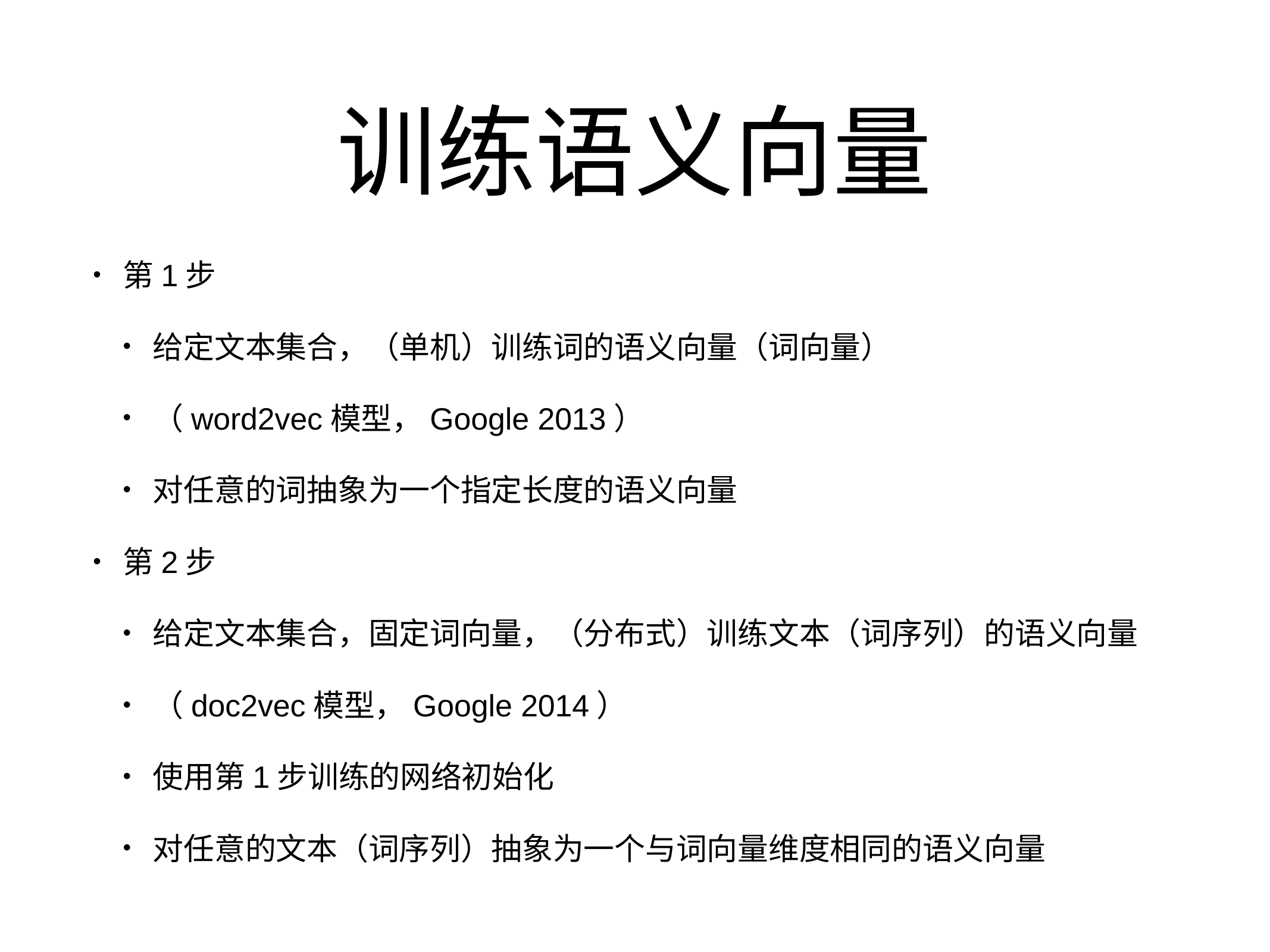

15C26E84FDFAEC9C1EDC4254067520DAC322E3F8302F2A458CF4E80F365ADE55AD46478A99DF8BE99C01A1AC071D5AFDAD469EC2EE7A2B2D727B41FF506222196CA7071D67501EDCE4E5892A478A82DD727BE80F365A953540970000DE554B6035F1740EE80F5DE03CC5D5A2FD247FF9B86D55BC8BE95F23B86D54D4FB510F41DC96302FFA398F5FDDFE55BCA8985DE0B905E13B8F5F48CB1D77119DBF702B2DDC96152B5AFD1FB4FD2455BC
# 训练语义向量
第1步
给定文本集合，（单机）训练词的语义向量（词向量）
（word2vec模型，Google 2013）
对任意的词抽象为一个指定长度的语义向量
第2步
给定文本集合，固定词向量，（分布式）训练文本（词序列）的语义向量
（doc2vec模型，Google 2014）
使用第1步训练的网络初始化
对任意的文本（词序列）抽象为一个与词向量维度相同的语义向量